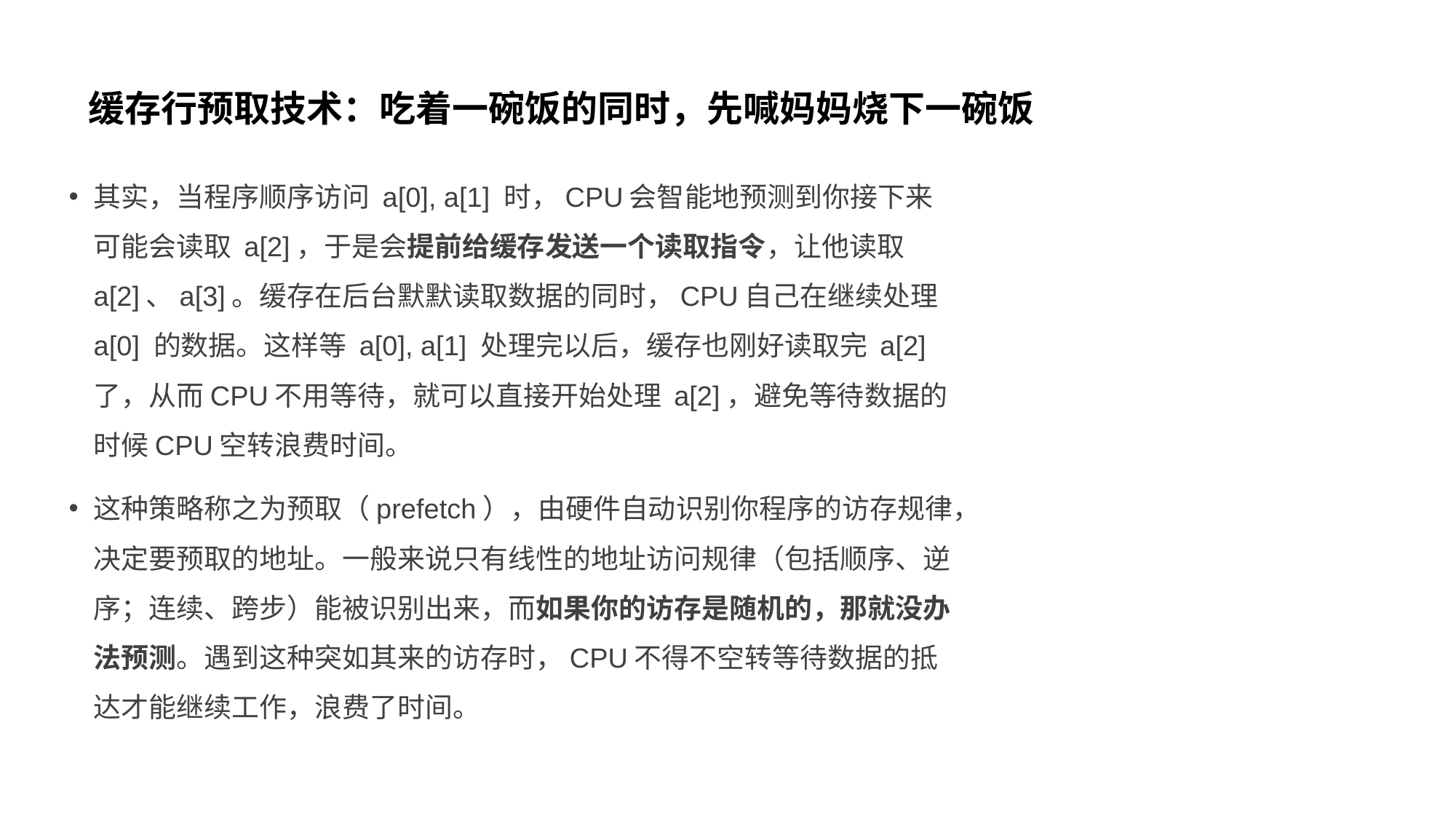

# 缓存行预取技术：吃着一碗饭的同时，先喊妈妈烧下一碗饭
其实，当程序顺序访问 a[0], a[1] 时，CPU会智能地预测到你接下来可能会读取 a[2]，于是会提前给缓存发送一个读取指令，让他读取 a[2]、a[3]。缓存在后台默默读取数据的同时，CPU自己在继续处理 a[0] 的数据。这样等 a[0], a[1] 处理完以后，缓存也刚好读取完 a[2] 了，从而CPU不用等待，就可以直接开始处理 a[2]，避免等待数据的时候CPU空转浪费时间。
这种策略称之为预取（prefetch），由硬件自动识别你程序的访存规律，决定要预取的地址。一般来说只有线性的地址访问规律（包括顺序、逆序；连续、跨步）能被识别出来，而如果你的访存是随机的，那就没办法预测。遇到这种突如其来的访存时，CPU不得不空转等待数据的抵达才能继续工作，浪费了时间。